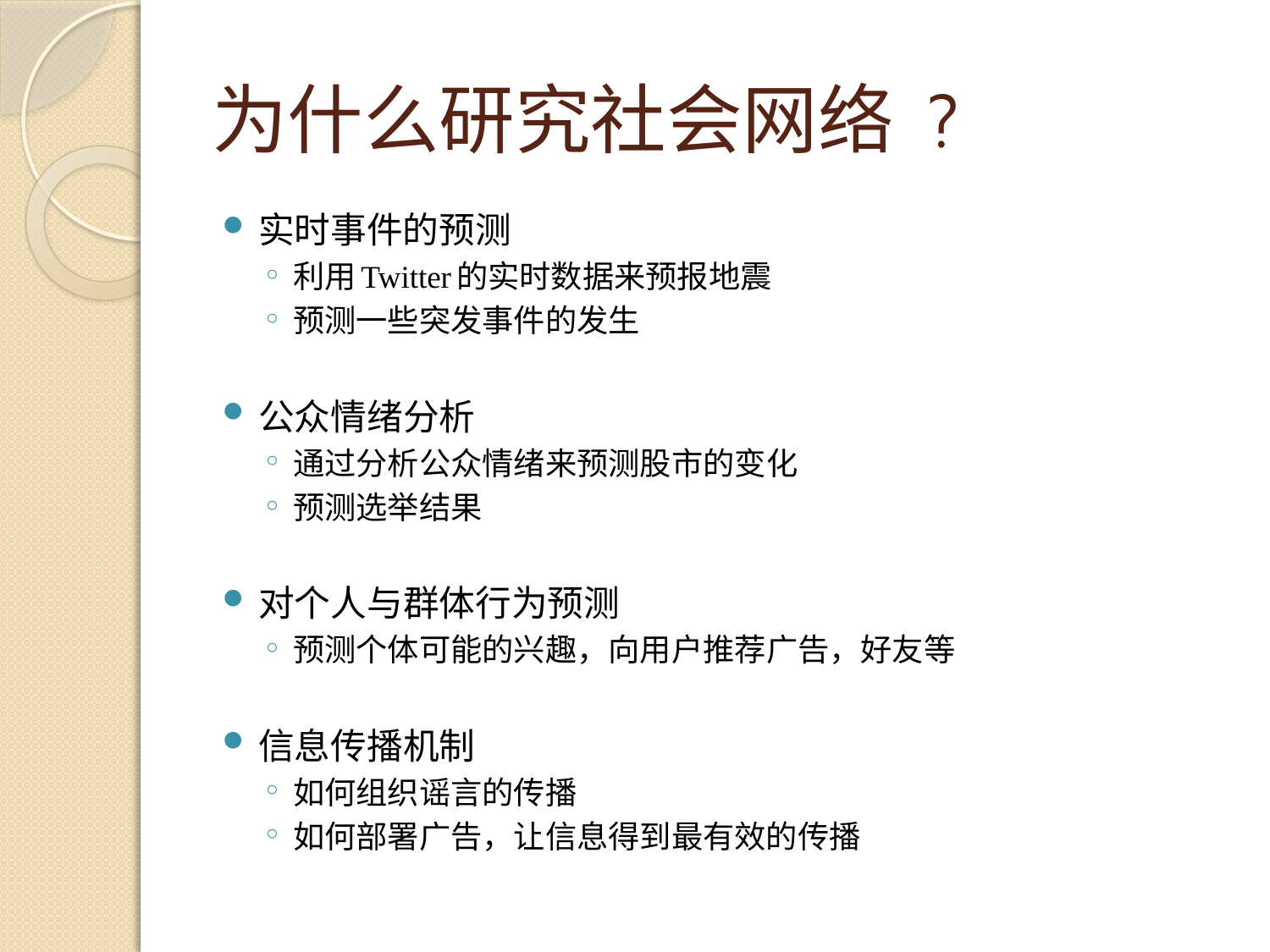

# 为什么研究社会网络 ?
实时事件的预测
利用Twitter的实时数据来预报地震
预测一些突发事件的发生

公众情绪分析
通过分析公众情绪来预测股市的变化
预测选举结果

对个人与群体行为预测
预测个体可能的兴趣，向用户推荐广告，好友等

信息传播机制
如何组织谣言的传播
如何部署广告，让信息得到最有效的传播